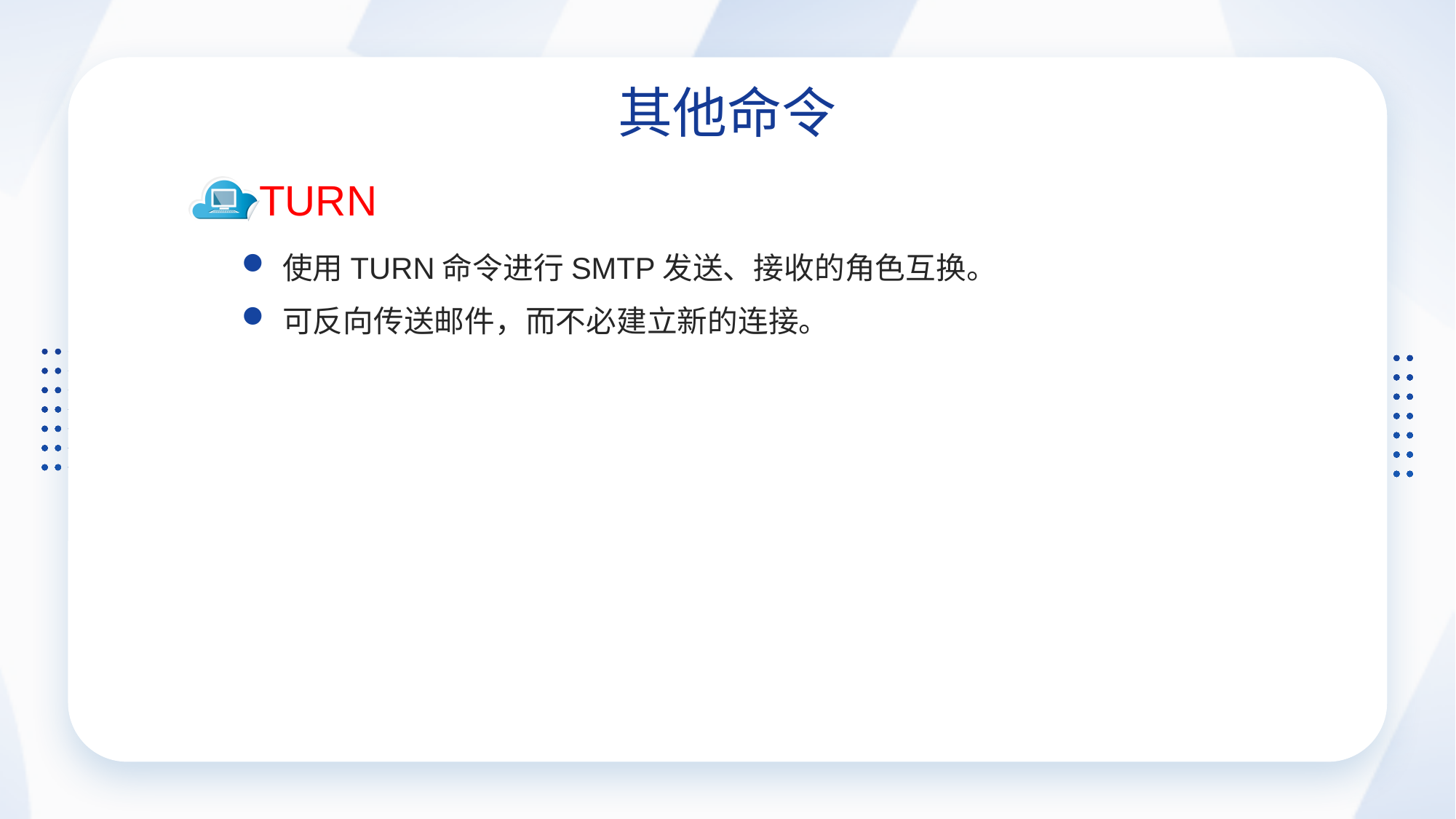

其他命令
TURN
使用TURN命令进行SMTP发送、接收的角色互换。
可反向传送邮件，而不必建立新的连接。